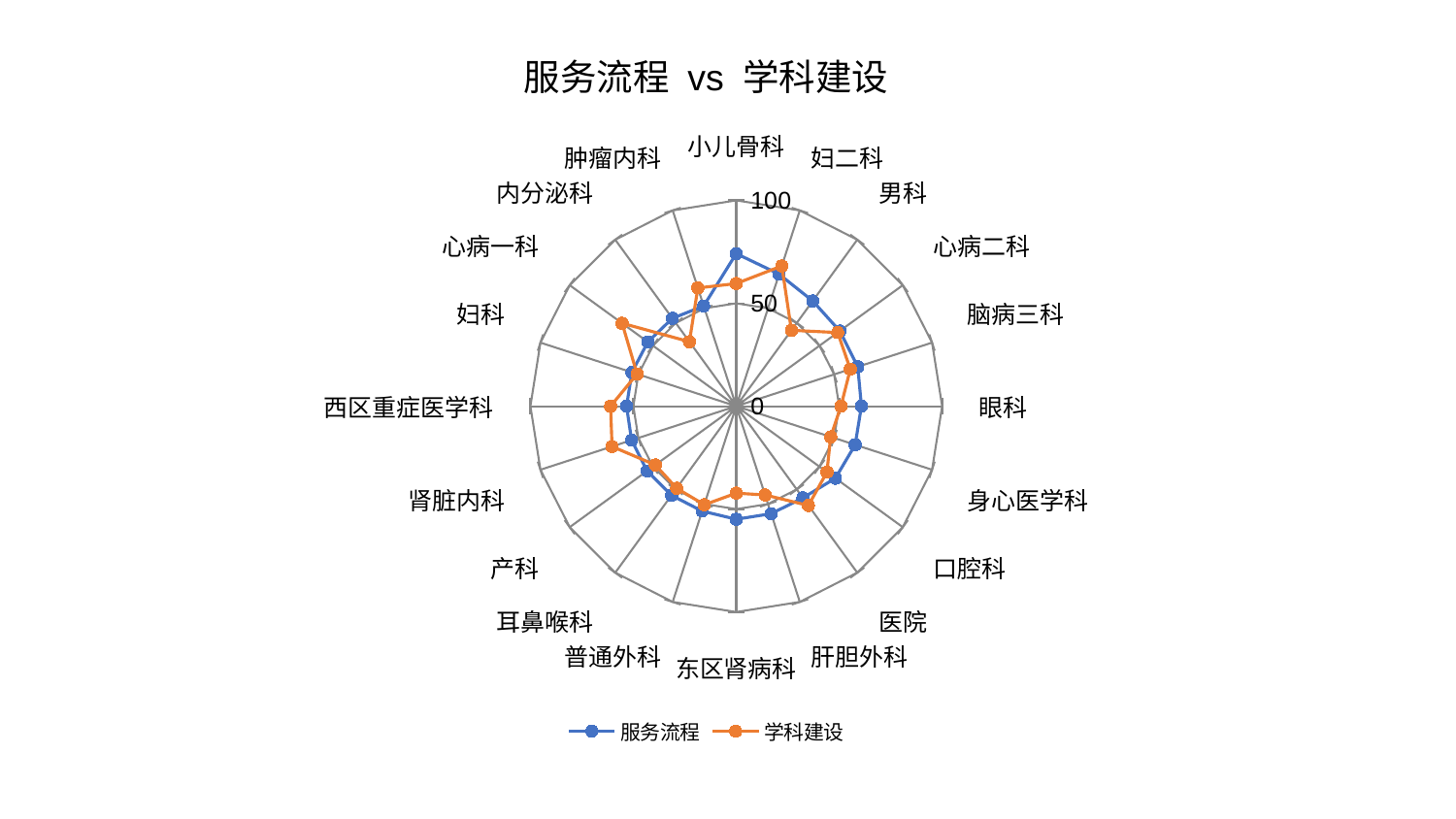

### Chart: 服务流程 vs 学科建设

| Category | 服务流程 | 学科建设 |
|---|---|---|
| 小儿骨科 | 74.14083401355441 | 59.59845431448818 |
| 妇二科 | 67.47077090471318 | 71.63973414520663 |
| 男科 | 63.19929086640925 | 45.58244239686025 |
| 心病二科 | 62.15294932755734 | 60.90677497014662 |
| 脑病三科 | 62.06282744204784 | 58.254130710234044 |
| 眼科 | 60.82759365725351 | 50.84251558647618 |
| 身心医学科 | 60.72508210721912 | 48.23933593191315 |
| 口腔科 | 59.548090373356445 | 54.46158017651631 |
| 医院 | 55.08750570010098 | 59.65001363601698 |
| 肝胆外科 | 54.93924436460026 | 45.346903092593514 |
| 东区肾病科 | 54.931618092149336 | 42.27670332033107 |
| 普通外科 | 53.60099644733454 | 50.35985232681764 |
| 耳鼻喉科 | 53.543426828573864 | 49.27924291103007 |
| 产科 | 53.535702071680845 | 48.59419788584814 |
| 肾脏内科 | 53.470805914791285 | 63.451833734354686 |
| 西区重症医学科 | 53.305734440998926 | 61.02884974198605 |
| 妇科 | 53.275736926263335 | 50.653591311013535 |
| 心病一科 | 53.10329383659775 | 68.53959469464681 |
| 内分泌科 | 52.76700309160686 | 38.73123069438386 |
| 肿瘤内科 | 51.224411274481206 | 60.41747922717286 |
53